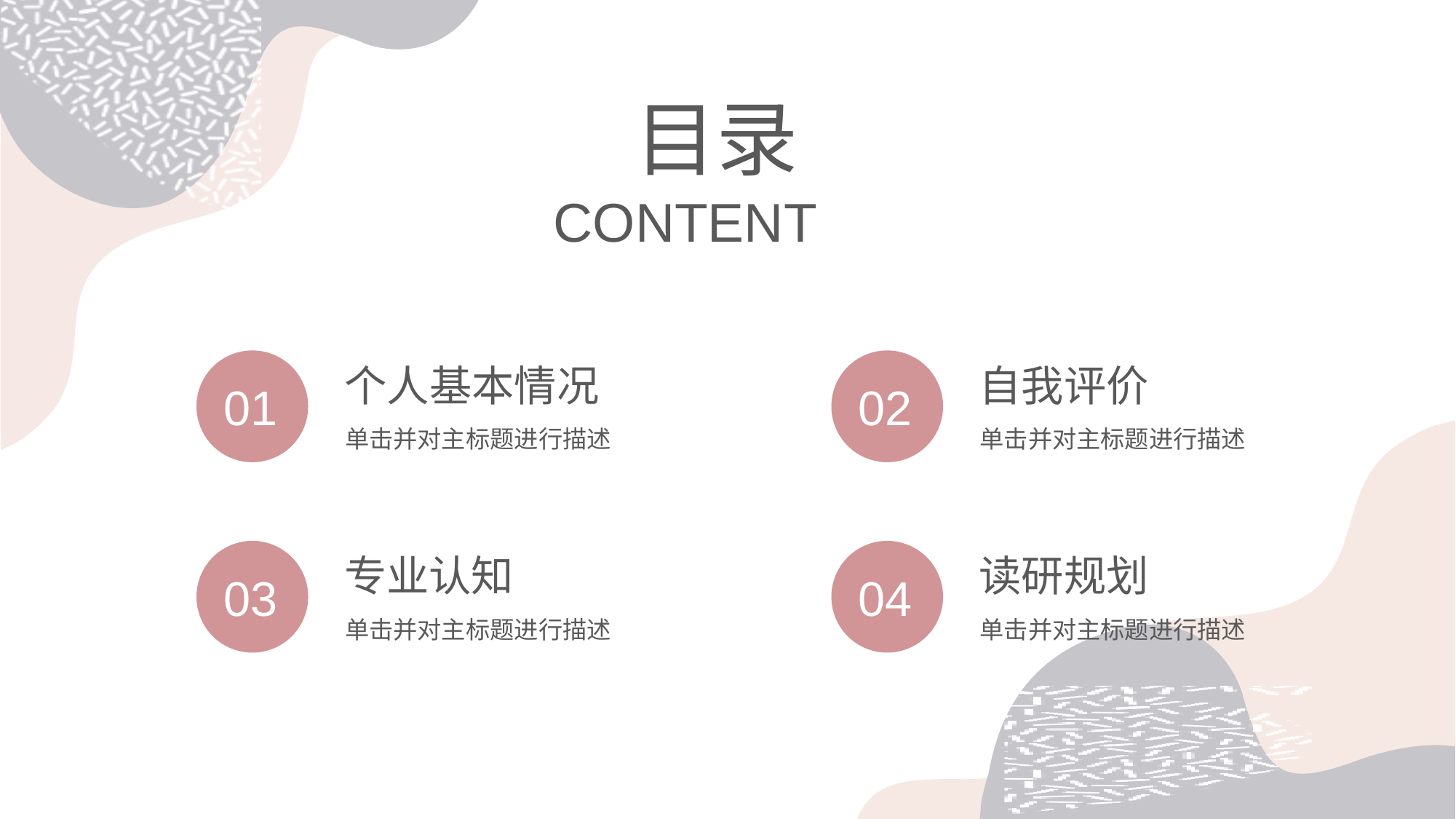

目录
CONTENT
01
个人基本情况
单击并对主标题进行描述
02
自我评价
单击并对主标题进行描述
03
专业认知
单击并对主标题进行描述
04
读研规划
单击并对主标题进行描述